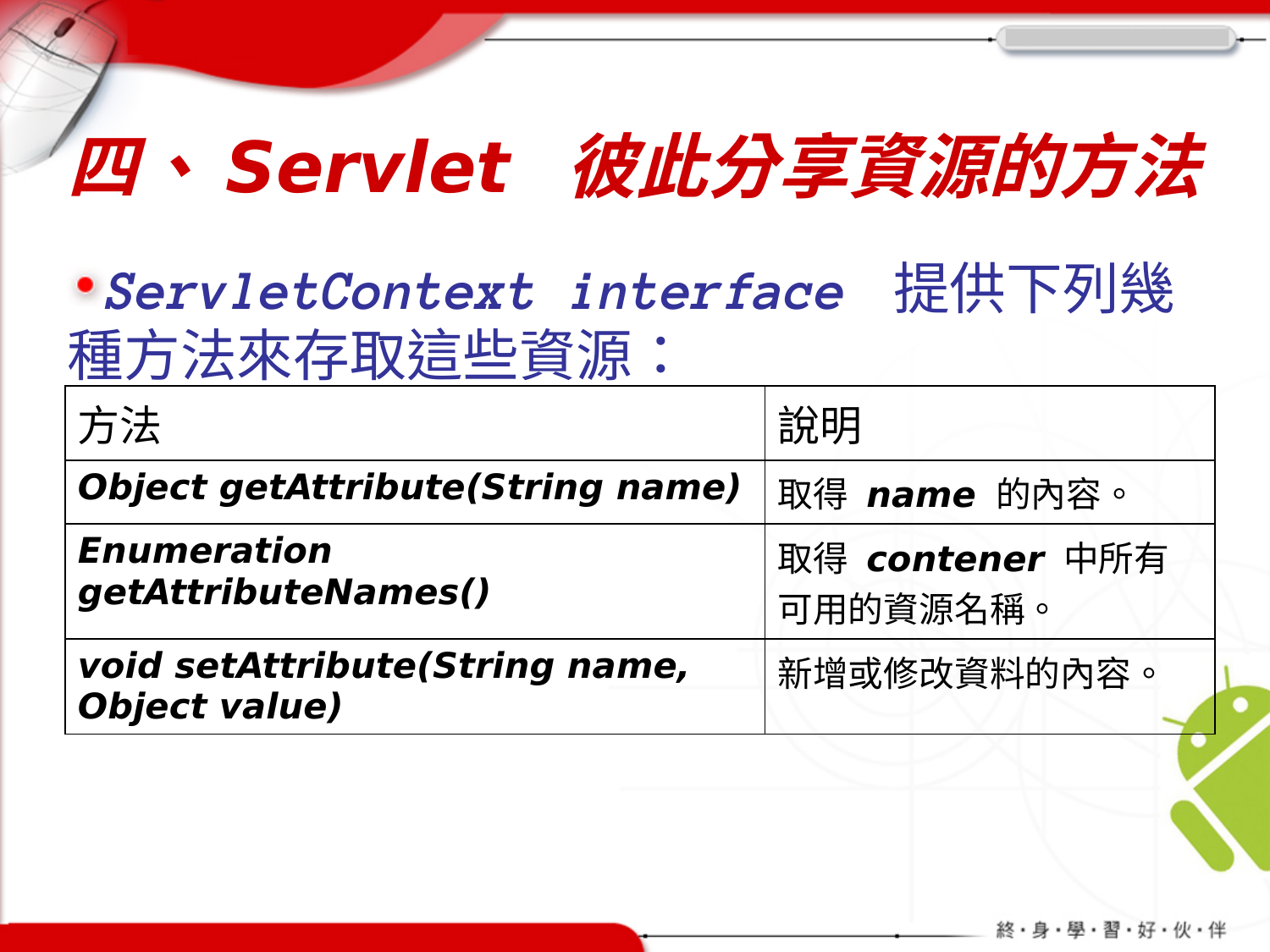

# 四、Servlet 彼此分享資源的方法
ServletContext interface 提供下列幾種方法來存取這些資源：
| 方法 | 說明 |
| --- | --- |
| Object getAttribute(String name) | 取得 name 的內容。 |
| Enumeration getAttributeNames() | 取得 contener 中所有可用的資源名稱。 |
| void setAttribute(String name, Object value) | 新增或修改資料的內容。 |